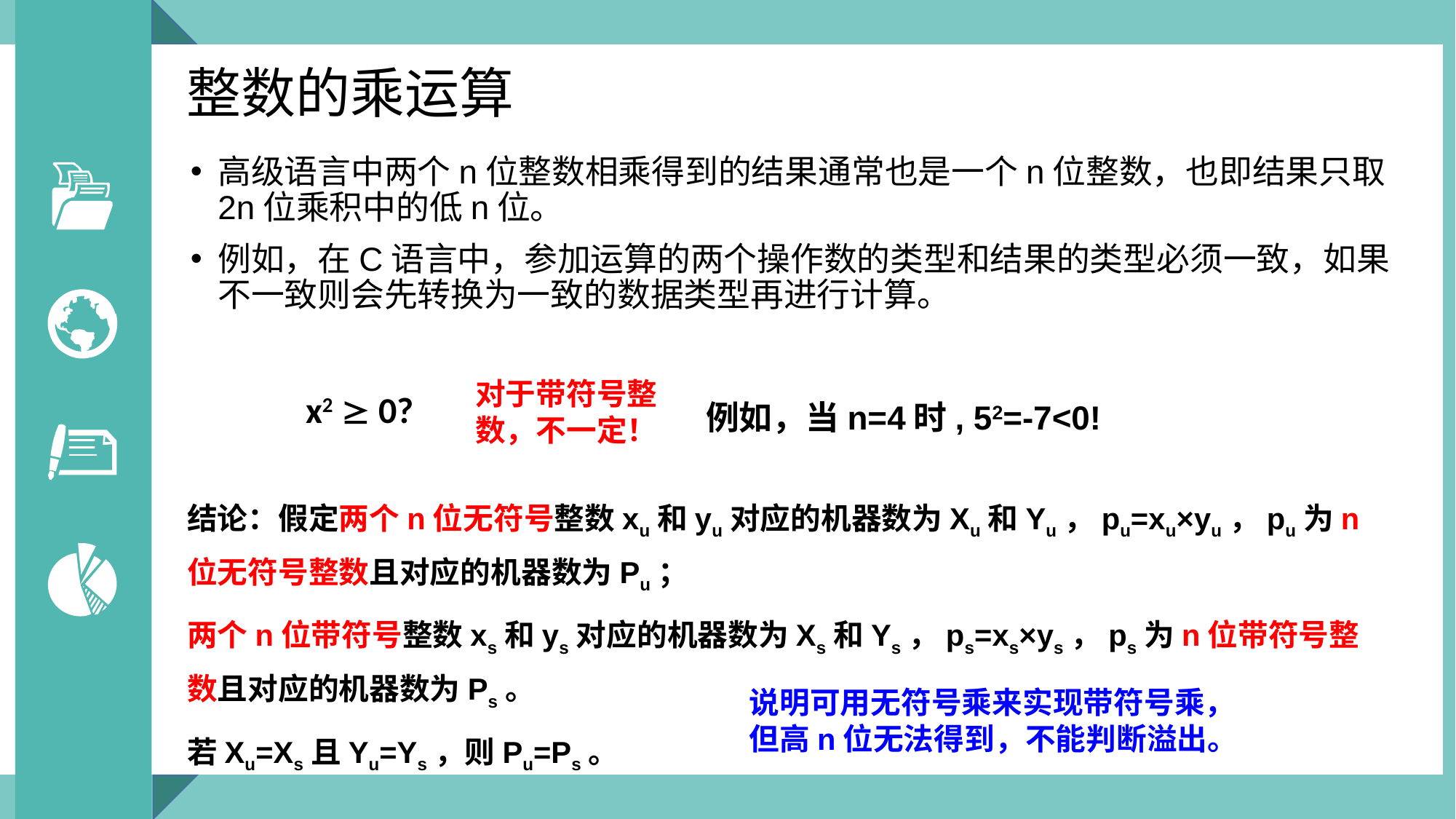

# 整数的乘运算
高级语言中两个n位整数相乘得到的结果通常也是一个n位整数，也即结果只取2n位乘积中的低n位。
例如，在C语言中，参加运算的两个操作数的类型和结果的类型必须一致，如果不一致则会先转换为一致的数据类型再进行计算。
对于带符号整数，不一定！
x2 ≥ 0?
例如，当n=4时, 52=-7<0!
结论：假定两个n位无符号整数xu和yu对应的机器数为Xu和Yu，pu=xu×yu，pu为n位无符号整数且对应的机器数为Pu；
两个n位带符号整数xs和ys对应的机器数为Xs和Ys，ps=xs×ys，ps为n位带符号整数且对应的机器数为Ps。
若Xu=Xs且Yu=Ys，则Pu=Ps。
说明可用无符号乘来实现带符号乘，但高n位无法得到，不能判断溢出。